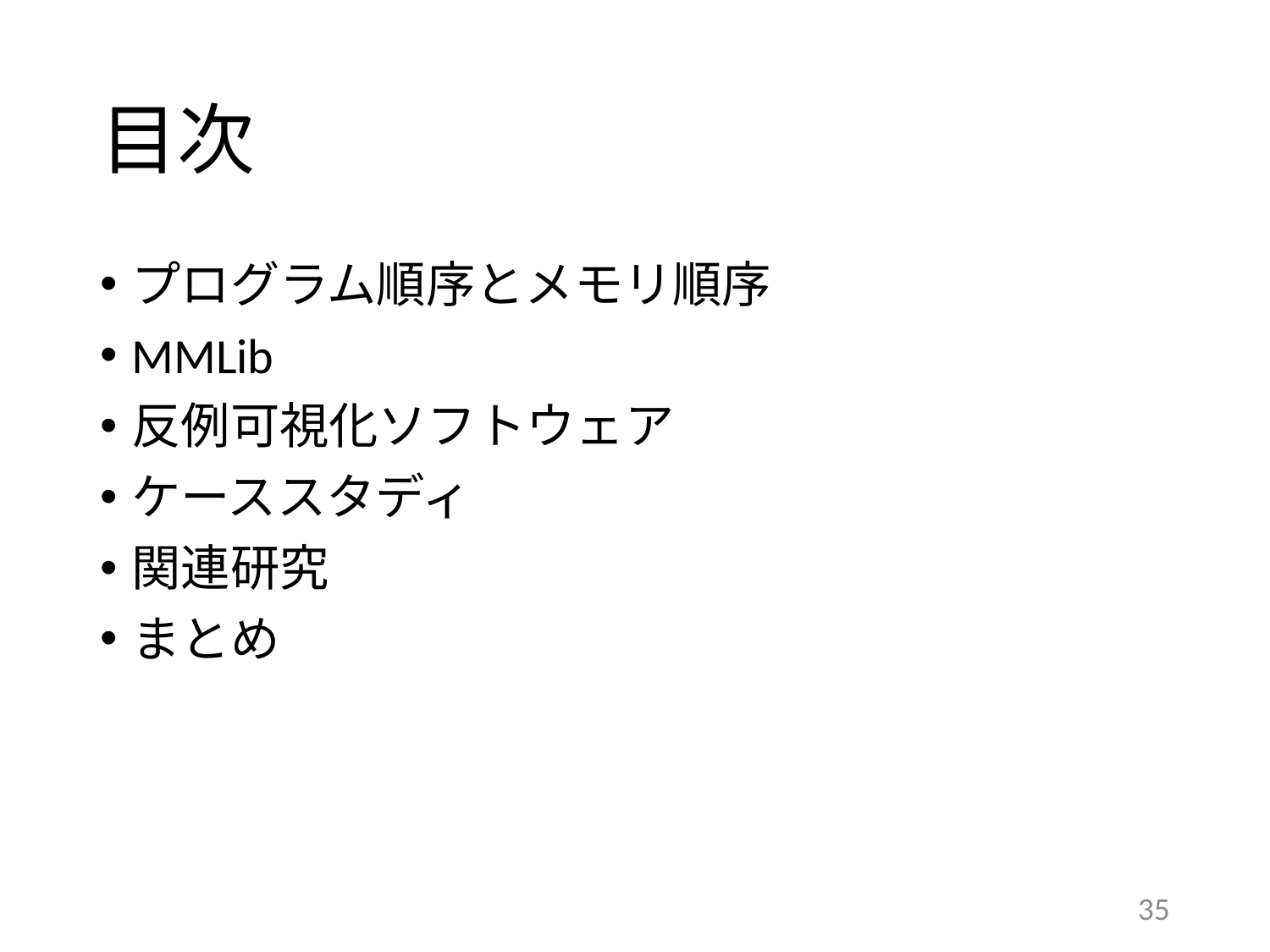

# 目次
プログラム順序とメモリ順序
MMLib
反例可視化ソフトウェア
ケーススタディ
関連研究
まとめ
35